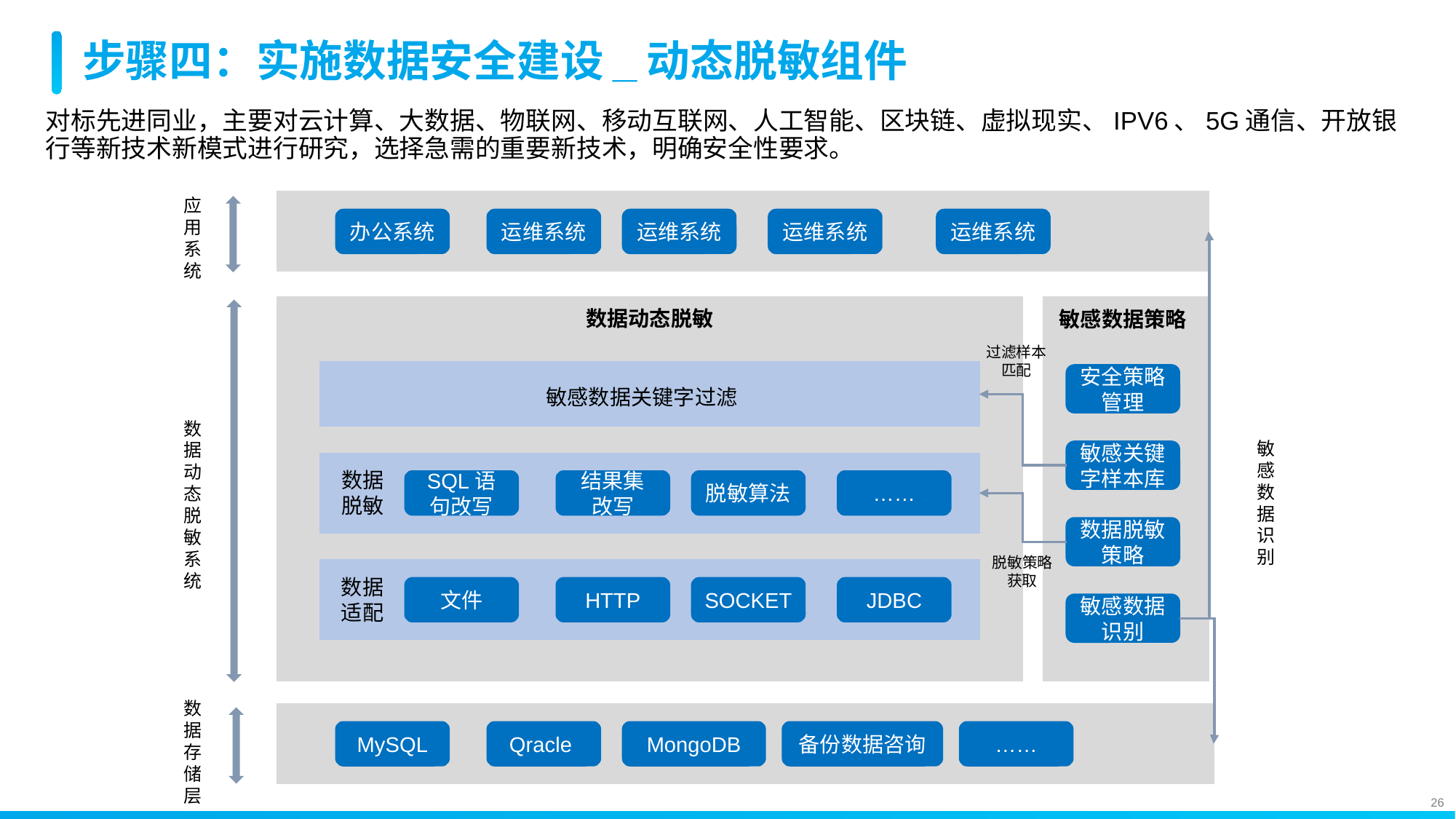

# 步骤四：实施数据安全建设_动态脱敏组件
对标先进同业，主要对云计算、大数据、物联网、移动互联网、人工智能、区块链、虚拟现实、IPV6、5G通信、开放银行等新技术新模式进行研究，选择急需的重要新技术，明确安全性要求。
应用系统

运维系统
运维系统
运维系统
运维系统
办公系统

数据动态脱敏

敏感数据策略
过滤样本匹配

安全策略管理
敏感数据关键字过滤
数据动态脱敏系统
敏感数据识别
敏感关键字样本库

数据脱敏
……
脱敏算法
结果集
改写
SQL语句改写
数据脱敏策略
脱敏策略获取

数据适配
JDBC
SOCKET
HTTP
文件
敏感数据识别
数据存储层

备份数据咨询
……
MongoDB
Qracle
MySQL